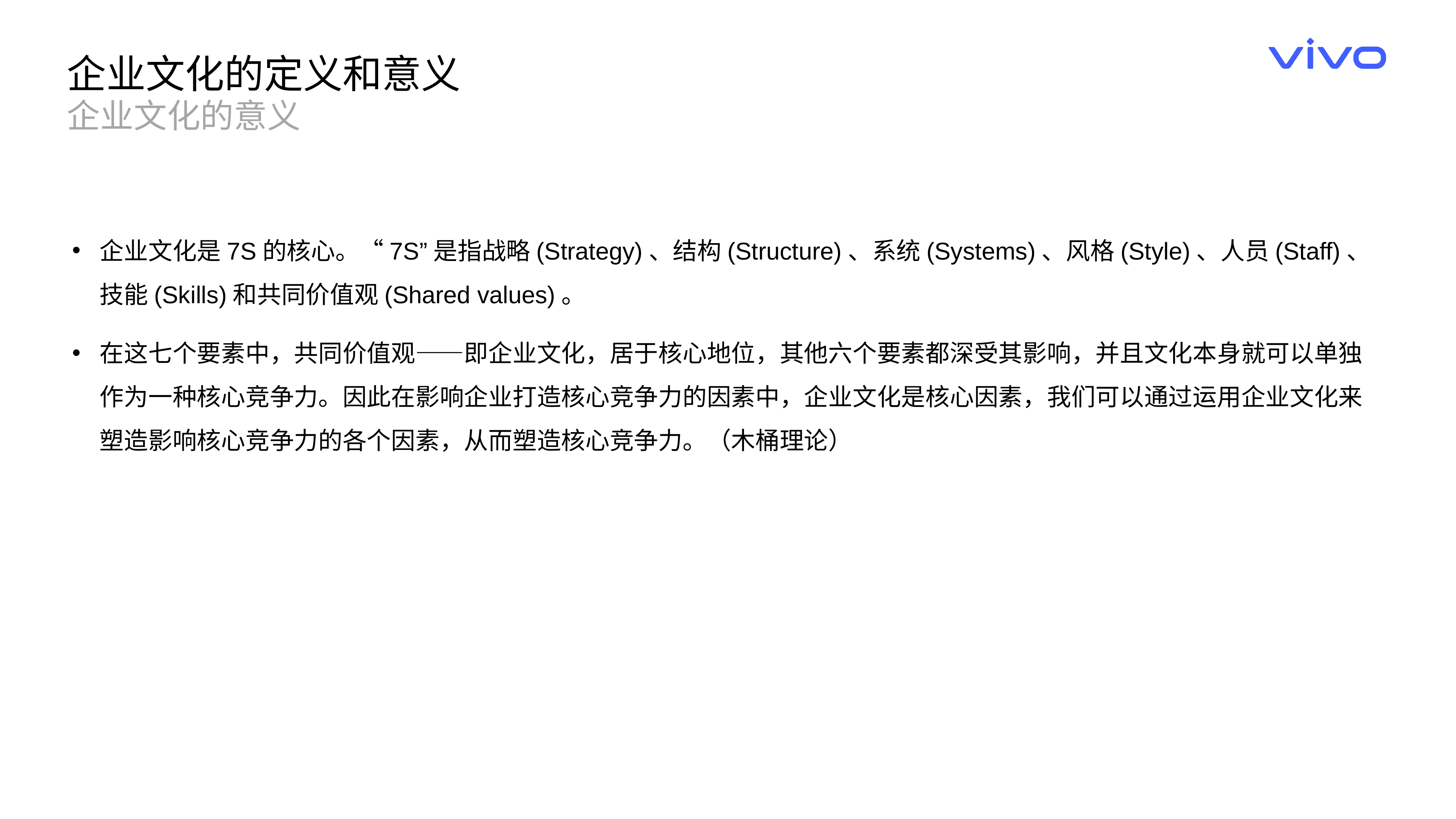

企业文化的定义和意义
企业文化的意义
企业文化是7S的核心。“7S”是指战略(Strategy)、结构(Structure)、系统(Systems)、风格(Style)、人员(Staff)、技能(Skills)和共同价值观(Shared values)。
在这七个要素中，共同价值观——即企业文化，居于核心地位，其他六个要素都深受其影响，并且文化本身就可以单独作为一种核心竞争力。因此在影响企业打造核心竞争力的因素中，企业文化是核心因素，我们可以通过运用企业文化来塑造影响核心竞争力的各个因素，从而塑造核心竞争力。（木桶理论）